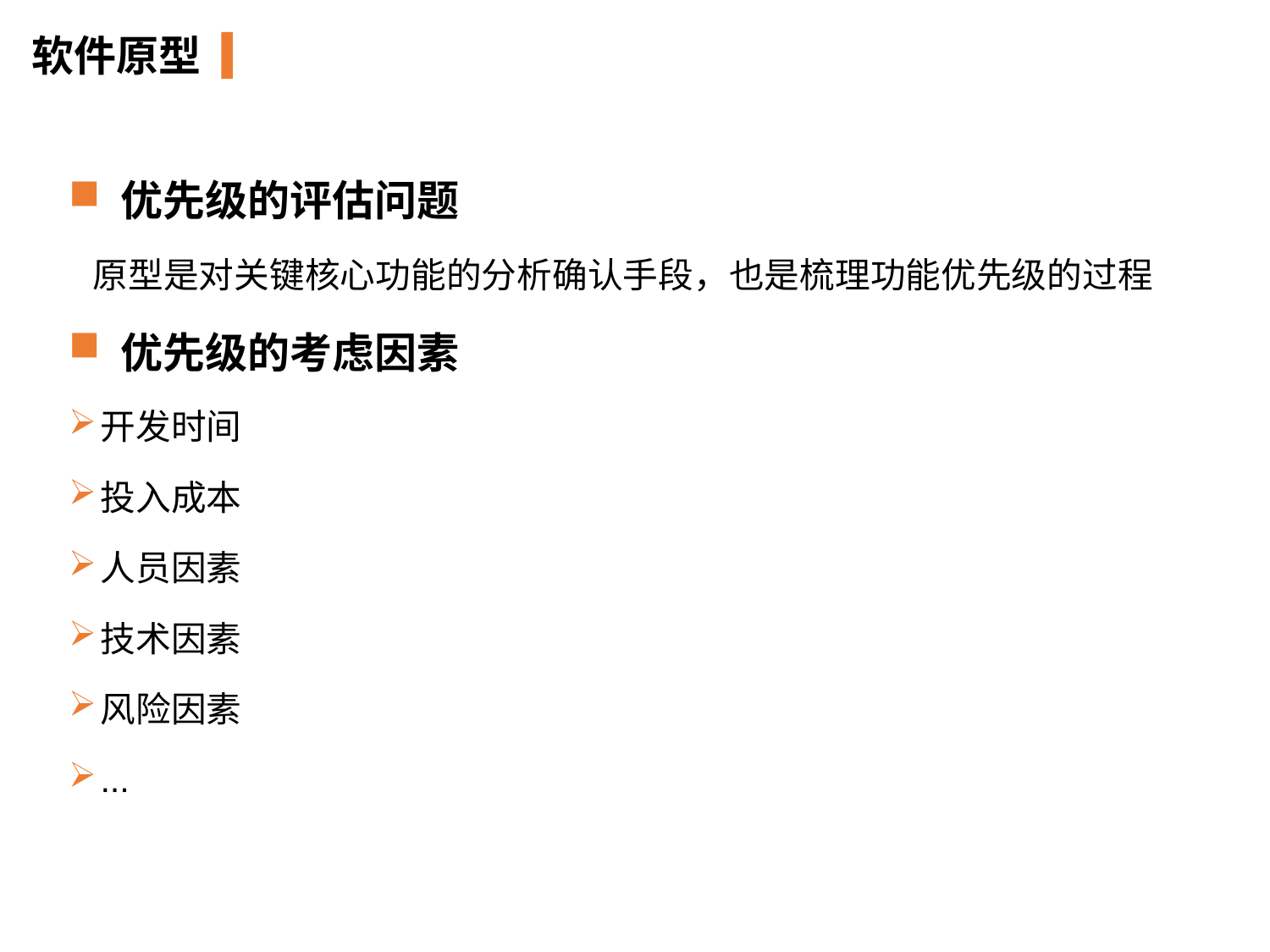

软件原型

 优先级的评估问题
  原型是对关键核心功能的分析确认手段，也是梳理功能优先级的过程
 优先级的考虑因素
开发时间
投入成本
人员因素
技术因素
风险因素
...